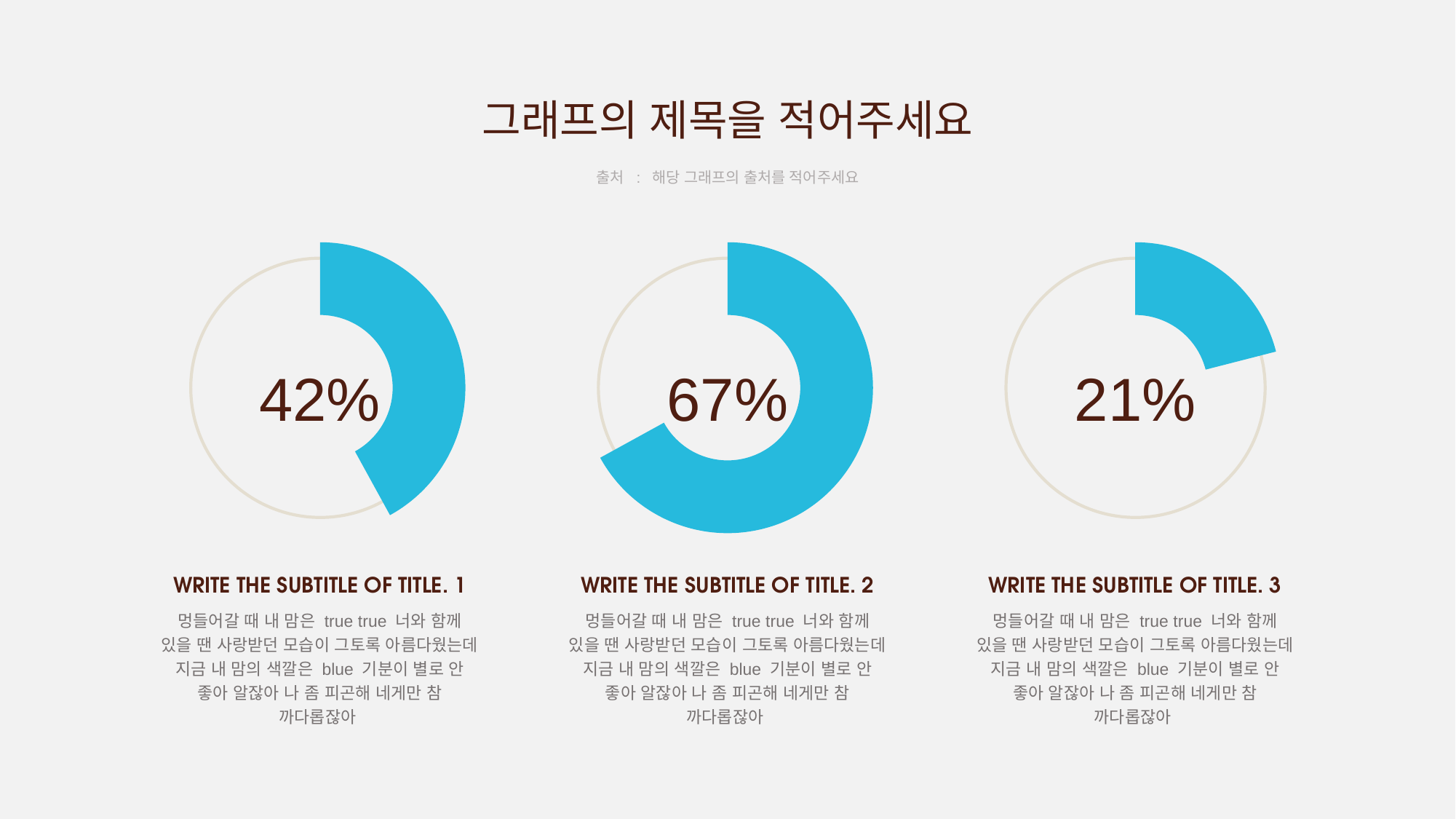

그래프의 제목을 적어주세요
출처  :  해당 그래프의 출처를 적어주세요

### Chart

| Category | TITLE.1 |
|---|---|
| 항목 | 0.42 |
| 나머지 | 0.58 |

### Chart

| Category | TITLE.2 |
|---|---|
| 항목 | 0.67 |
| 나머지 | 0.33 |

### Chart

| Category | TITLE.3 |
|---|---|
| 항목 | 0.21 |
| 나머지 | 0.79 |

42%
67%
21%
WRITE THE SUBTITLE OF TITLE. 1
WRITE THE SUBTITLE OF TITLE. 2
WRITE THE SUBTITLE OF TITLE. 3
멍들어갈 때 내 맘은 true true 너와 함께 있을 땐 사랑받던 모습이 그토록 아름다웠는데 지금 내 맘의 색깔은 blue 기분이 별로 안 좋아 알잖아 나 좀 피곤해 네게만 참 까다롭잖아
멍들어갈 때 내 맘은 true true 너와 함께 있을 땐 사랑받던 모습이 그토록 아름다웠는데 지금 내 맘의 색깔은 blue 기분이 별로 안 좋아 알잖아 나 좀 피곤해 네게만 참 까다롭잖아
멍들어갈 때 내 맘은 true true 너와 함께 있을 땐 사랑받던 모습이 그토록 아름다웠는데 지금 내 맘의 색깔은 blue 기분이 별로 안 좋아 알잖아 나 좀 피곤해 네게만 참 까다롭잖아